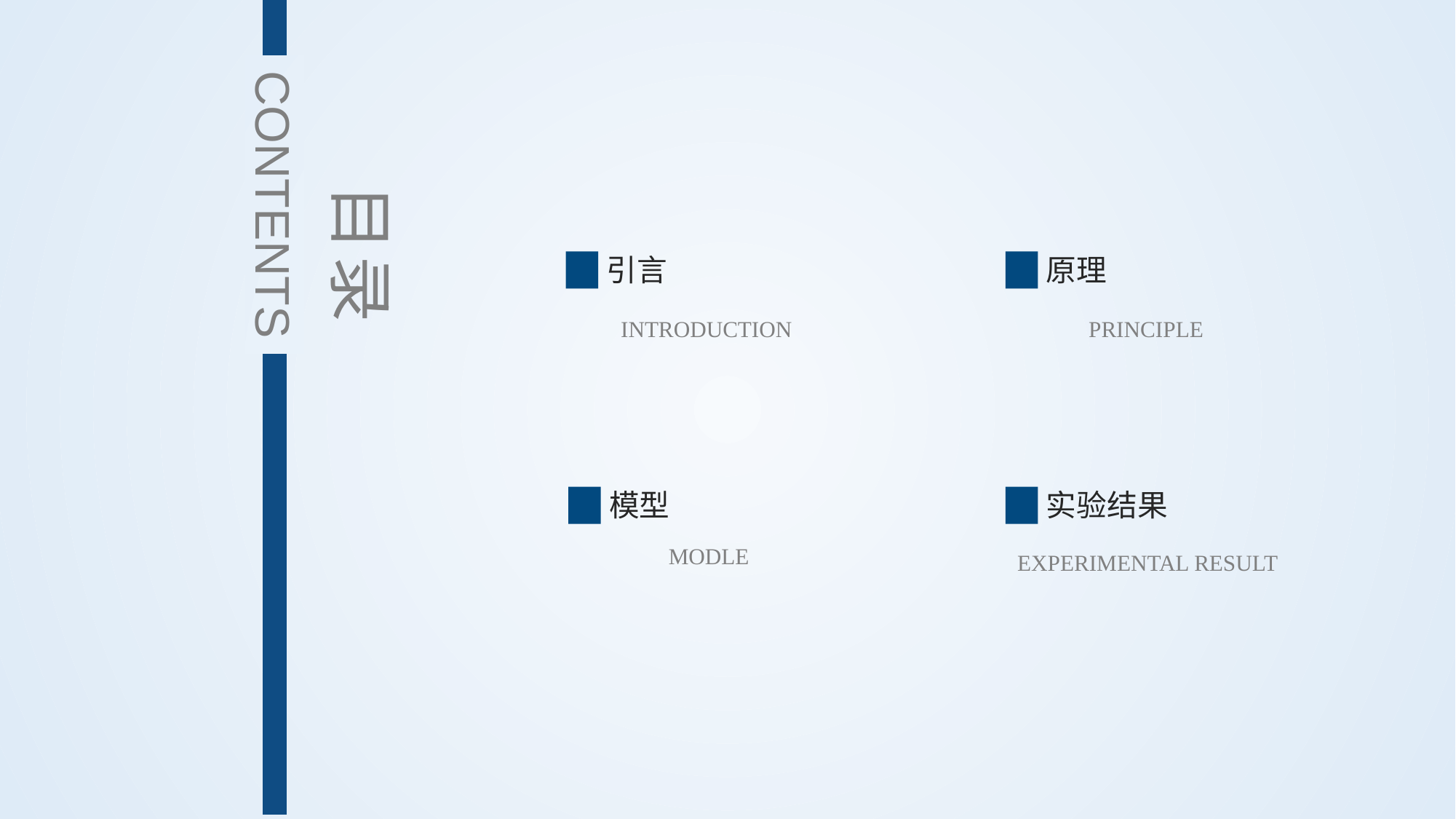

CONTENTS
目录
引言
原理

INTRODUCTION
PRINCIPLE
模型
实验结果

MODLE
EXPERIMENTAL RESULT